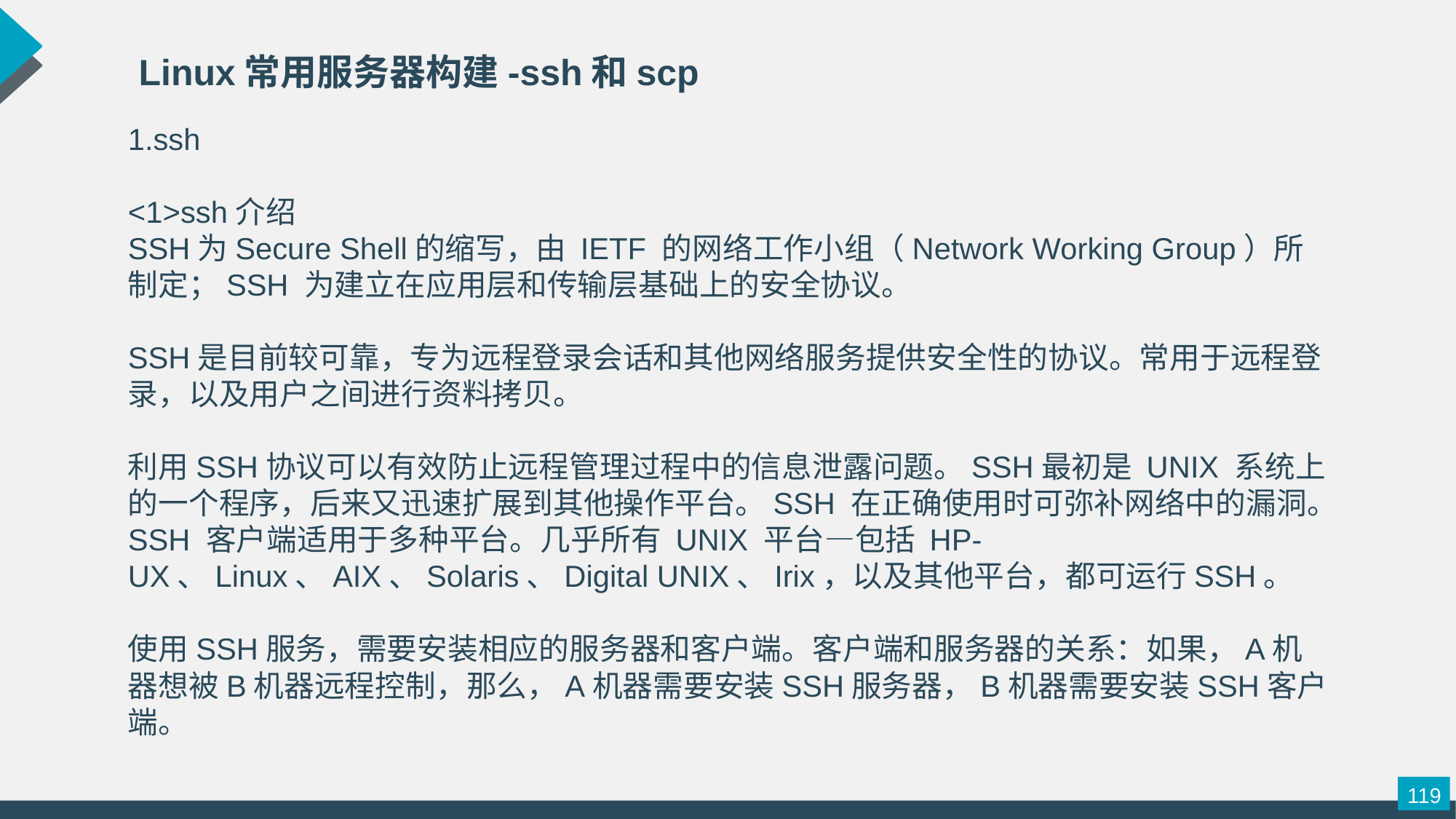

Linux常用服务器构建-ssh和scp
1.ssh

<1>ssh介绍
SSH为Secure Shell的缩写，由 IETF 的网络工作小组（Network Working Group）所制定；SSH 为建立在应用层和传输层基础上的安全协议。

SSH是目前较可靠，专为远程登录会话和其他网络服务提供安全性的协议。常用于远程登录，以及用户之间进行资料拷贝。

利用SSH协议可以有效防止远程管理过程中的信息泄露问题。SSH最初是 UNIX 系统上的一个程序，后来又迅速扩展到其他操作平台。SSH 在正确使用时可弥补网络中的漏洞。SSH 客户端适用于多种平台。几乎所有 UNIX 平台—包括 HP-UX、Linux、AIX、Solaris、Digital UNIX、Irix，以及其他平台，都可运行SSH。

使用SSH服务，需要安装相应的服务器和客户端。客户端和服务器的关系：如果，A机器想被B机器远程控制，那么，A机器需要安装SSH服务器，B机器需要安装SSH客户端。